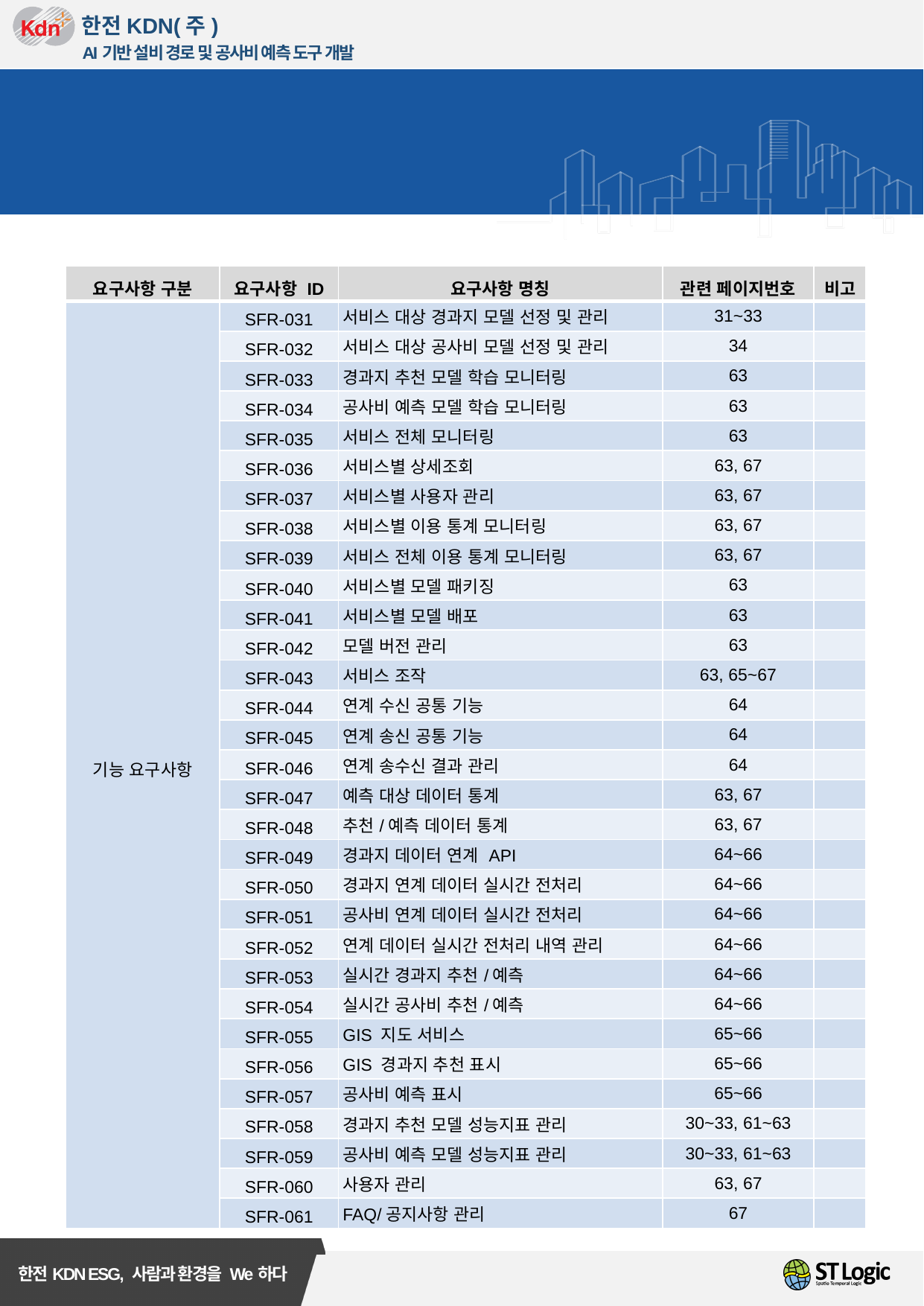

요구사항 조견표
| 요구사항 구분 | 요구사항 ID | 요구사항 명칭 | 관련 페이지번호 | 비고 |
| --- | --- | --- | --- | --- |
| 기능 요구사항 | SFR-031 | 서비스 대상 경과지 모델 선정 및 관리 | 31~33 |  |
|  | SFR-032 | 서비스 대상 공사비 모델 선정 및 관리 | 34 |  |
|  | SFR-033 | 경과지 추천 모델 학습 모니터링 | 63 |  |
|  | SFR-034 | 공사비 예측 모델 학습 모니터링 | 63 |  |
|  | SFR-035 | 서비스 전체 모니터링 | 63 |  |
|  | SFR-036 | 서비스별 상세조회 | 63, 67 |  |
|  | SFR-037 | 서비스별 사용자 관리 | 63, 67 |  |
|  | SFR-038 | 서비스별 이용 통계 모니터링 | 63, 67 |  |
|  | SFR-039 | 서비스 전체 이용 통계 모니터링 | 63, 67 |  |
|  | SFR-040 | 서비스별 모델 패키징 | 63 |  |
|  | SFR-041 | 서비스별 모델 배포 | 63 |  |
|  | SFR-042 | 모델 버전 관리 | 63 |  |
|  | SFR-043 | 서비스 조작 | 63, 65~67 |  |
|  | SFR-044 | 연계 수신 공통 기능 | 64 |  |
|  | SFR-045 | 연계 송신 공통 기능 | 64 |  |
|  | SFR-046 | 연계 송수신 결과 관리 | 64 |  |
|  | SFR-047 | 예측 대상 데이터 통계 | 63, 67 |  |
|  | SFR-048 | 추천/예측 데이터 통계 | 63, 67 |  |
|  | SFR-049 | 경과지 데이터 연계 API | 64~66 |  |
|  | SFR-050 | 경과지 연계 데이터 실시간 전처리 | 64~66 |  |
|  | SFR-051 | 공사비 연계 데이터 실시간 전처리 | 64~66 |  |
|  | SFR-052 | 연계 데이터 실시간 전처리 내역 관리 | 64~66 |  |
|  | SFR-053 | 실시간 경과지 추천/예측 | 64~66 |  |
|  | SFR-054 | 실시간 공사비 추천/예측 | 64~66 |  |
|  | SFR-055 | GIS 지도 서비스 | 65~66 |  |
|  | SFR-056 | GIS 경과지 추천 표시 | 65~66 |  |
|  | SFR-057 | 공사비 예측 표시 | 65~66 |  |
|  | SFR-058 | 경과지 추천 모델 성능지표 관리 | 30~33, 61~63 |  |
|  | SFR-059 | 공사비 예측 모델 성능지표 관리 | 30~33, 61~63 |  |
|  | SFR-060 | 사용자 관리 | 63, 67 |  |
|  | SFR-061 | FAQ/공지사항 관리 | 67 |  |